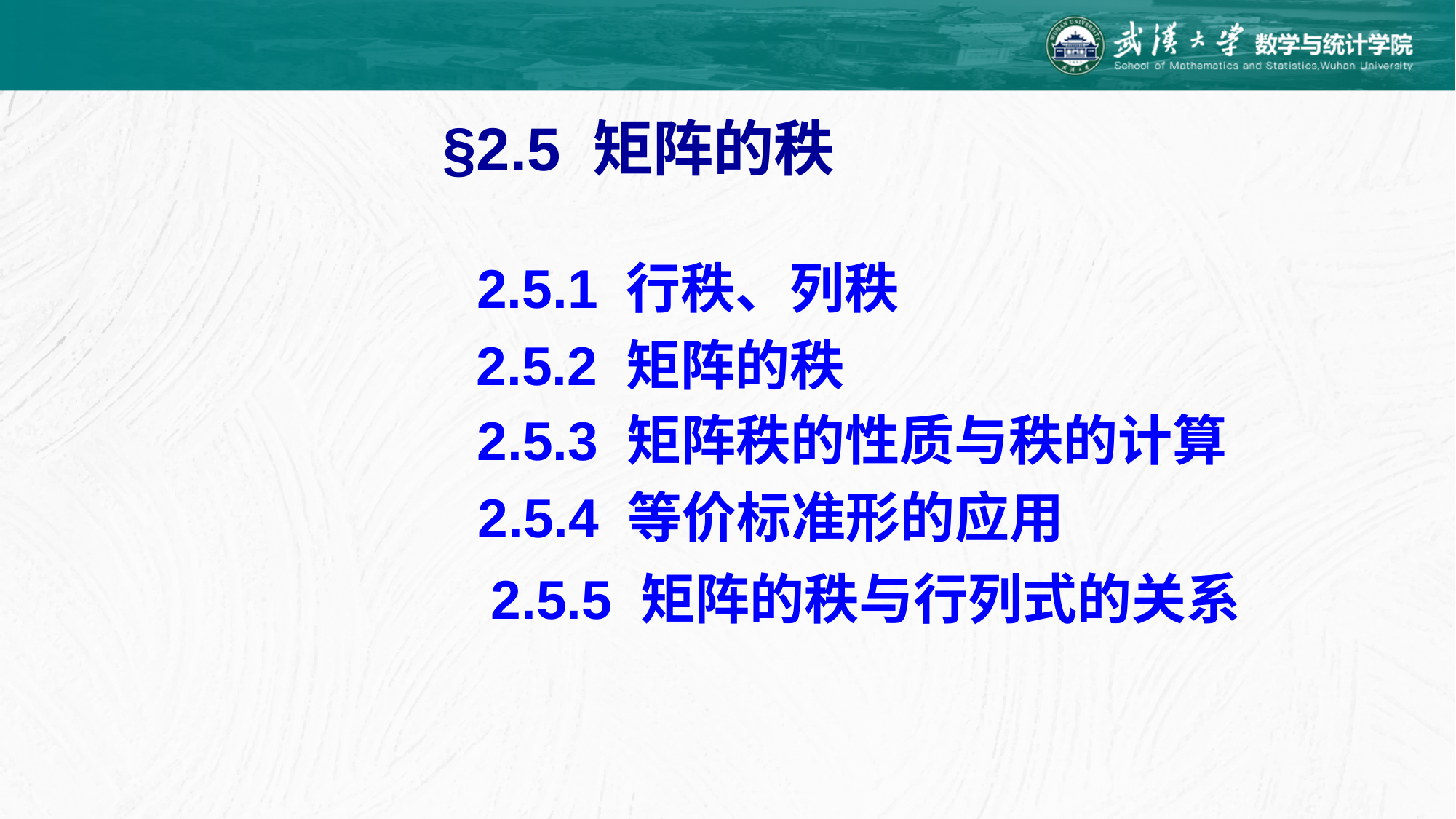

§2.5 矩阵的秩
2.5.1 行秩、列秩
2.5.2 矩阵的秩
2.5.3 矩阵秩的性质与秩的计算
2.5.4 等价标准形的应用
2.5.5 矩阵的秩与行列式的关系